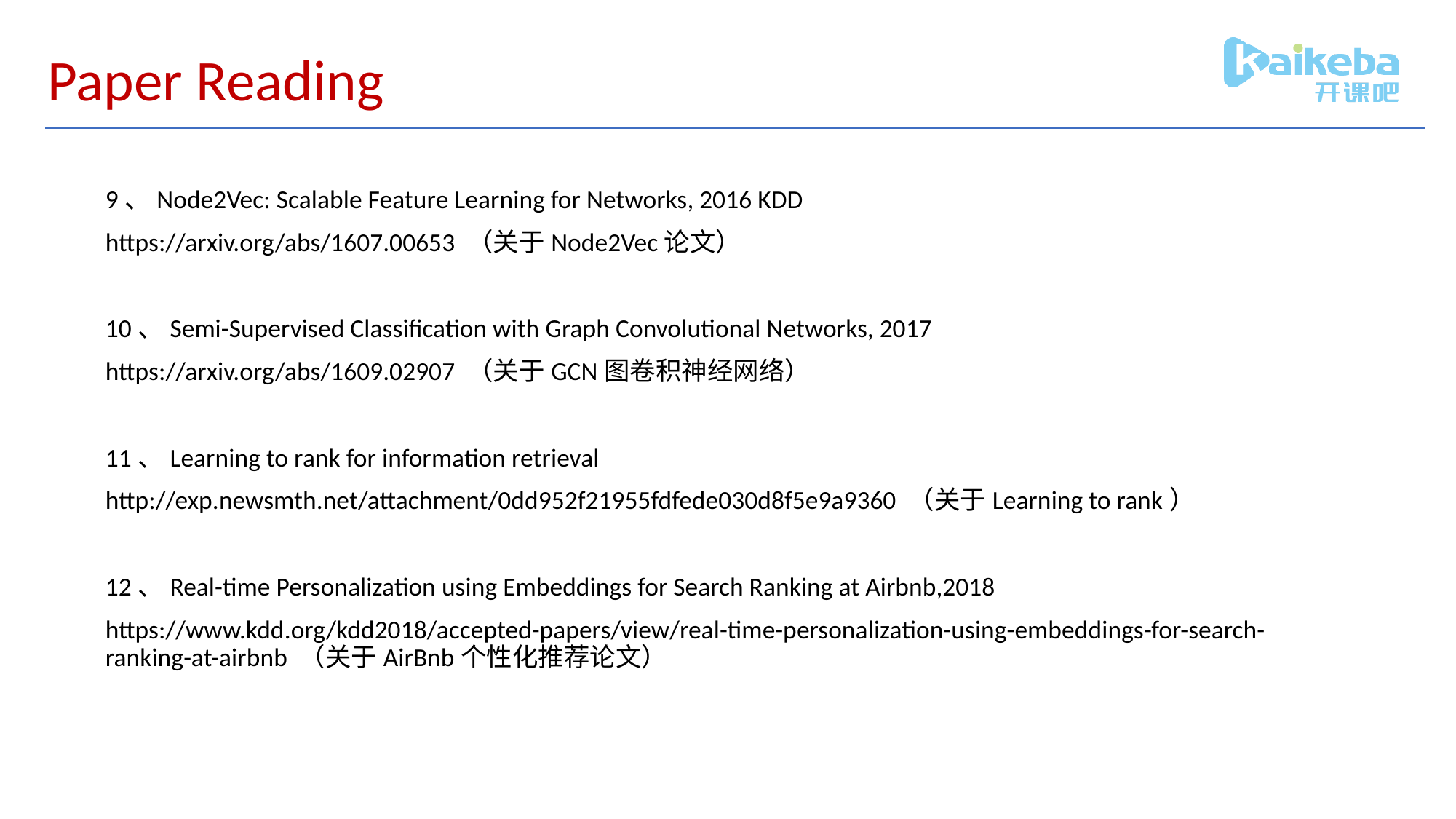

# Paper Reading
9、Node2Vec: Scalable Feature Learning for Networks, 2016 KDD
https://arxiv.org/abs/1607.00653 （关于Node2Vec论文）

10、Semi-Supervised Classification with Graph Convolutional Networks, 2017
https://arxiv.org/abs/1609.02907 （关于GCN图卷积神经网络）

11、Learning to rank for information retrieval
http://exp.newsmth.net/attachment/0dd952f21955fdfede030d8f5e9a9360 （关于Learning to rank）

12、Real-time Personalization using Embeddings for Search Ranking at Airbnb,2018
https://www.kdd.org/kdd2018/accepted-papers/view/real-time-personalization-using-embeddings-for-search-ranking-at-airbnb （关于AirBnb个性化推荐论文）